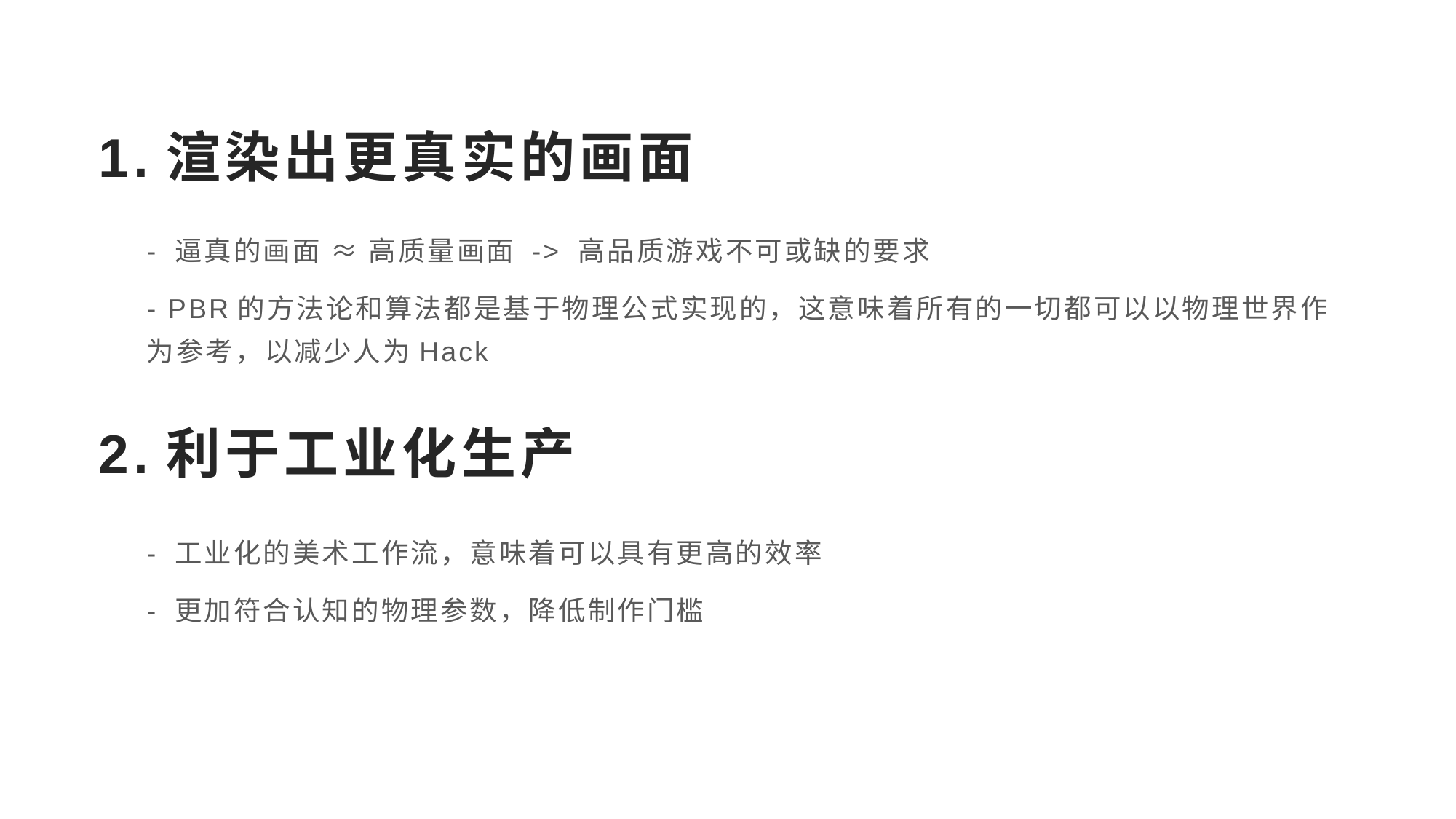

# 1.渲染出更真实的画面
- 逼真的画面 ≈ 高质量画面 -> 高品质游戏不可或缺的要求
- PBR的方法论和算法都是基于物理公式实现的，这意味着所有的一切都可以以物理世界作为参考，以减少人为Hack
2.利于工业化生产
- 工业化的美术工作流，意味着可以具有更高的效率
- 更加符合认知的物理参数，降低制作门槛